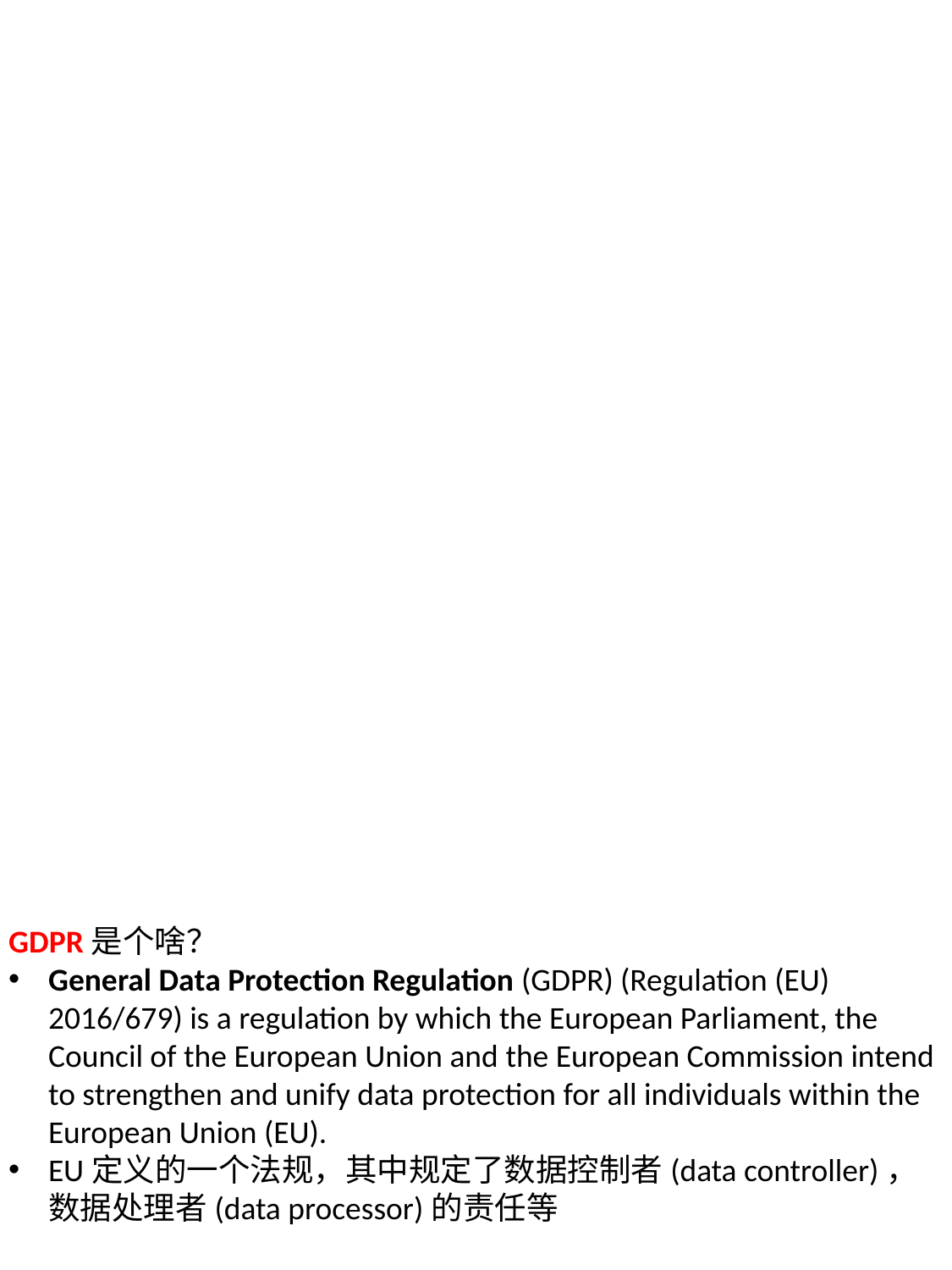

GDPR是个啥？
General Data Protection Regulation (GDPR) (Regulation (EU) 2016/679) is a regulation by which the European Parliament, the Council of the European Union and the European Commission intend to strengthen and unify data protection for all individuals within the European Union (EU).
EU定义的一个法规，其中规定了数据控制者(data controller)，数据处理者(data processor)的责任等